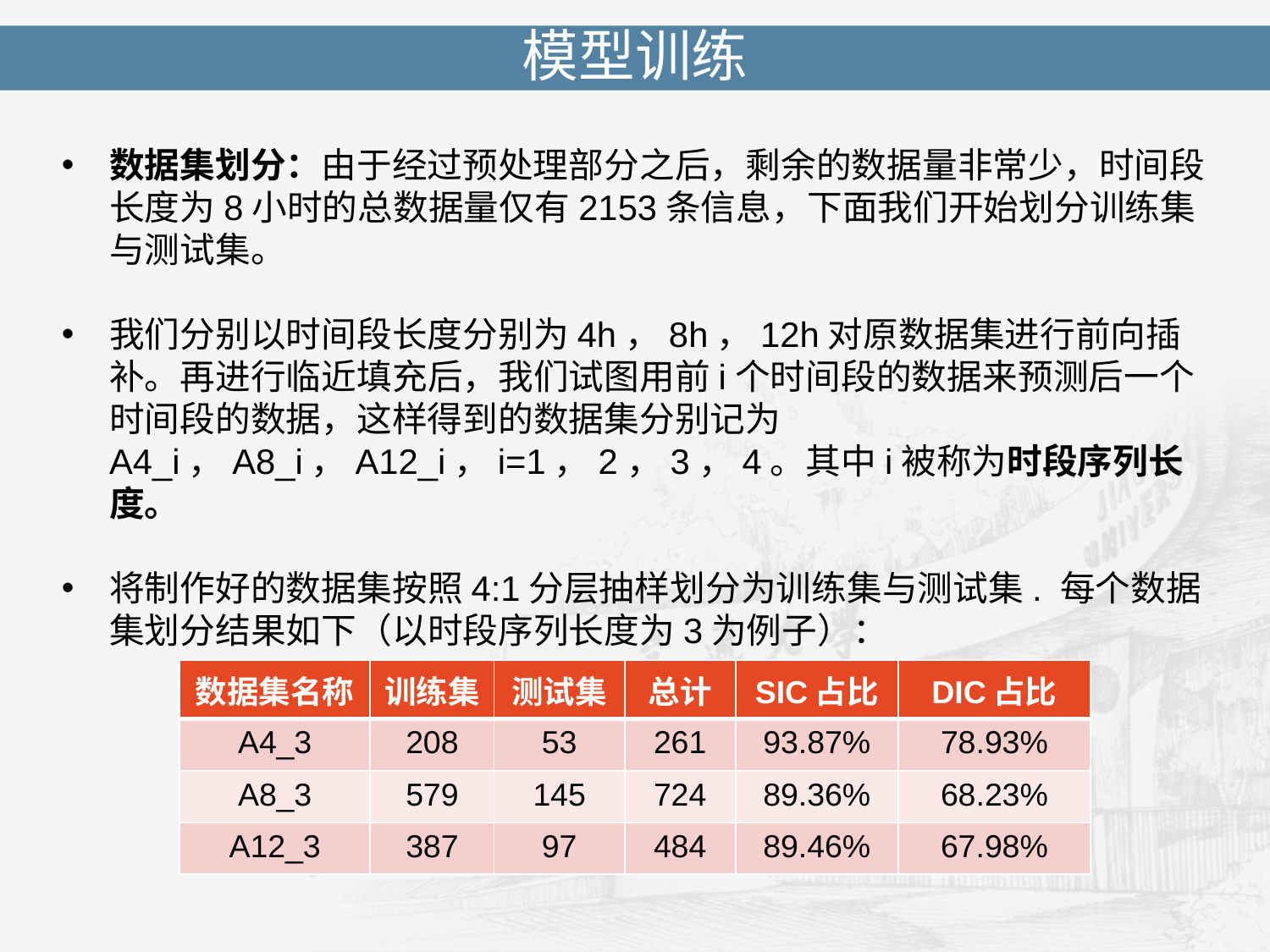

模型训练
数据集划分：由于经过预处理部分之后，剩余的数据量非常少，时间段长度为8小时的总数据量仅有2153条信息，下面我们开始划分训练集与测试集。

我们分别以时间段长度分别为4h，8h，12h对原数据集进行前向插补。再进行临近填充后，我们试图用前i个时间段的数据来预测后一个时间段的数据，这样得到的数据集分别记为A4_i，A8_i，A12_i，i=1，2，3，4。其中i被称为时段序列长度。

将制作好的数据集按照4:1分层抽样划分为训练集与测试集. 每个数据集划分结果如下（以时段序列长度为3为例子）：
| 数据集名称 | 训练集 | 测试集 | 总计 | SIC占比 | DIC占比 |
| --- | --- | --- | --- | --- | --- |
| A4\_3 | 208 | 53 | 261 | 93.87% | 78.93% |
| A8\_3 | 579 | 145 | 724 | 89.36% | 68.23% |
| A12\_3 | 387 | 97 | 484 | 89.46% | 67.98% |